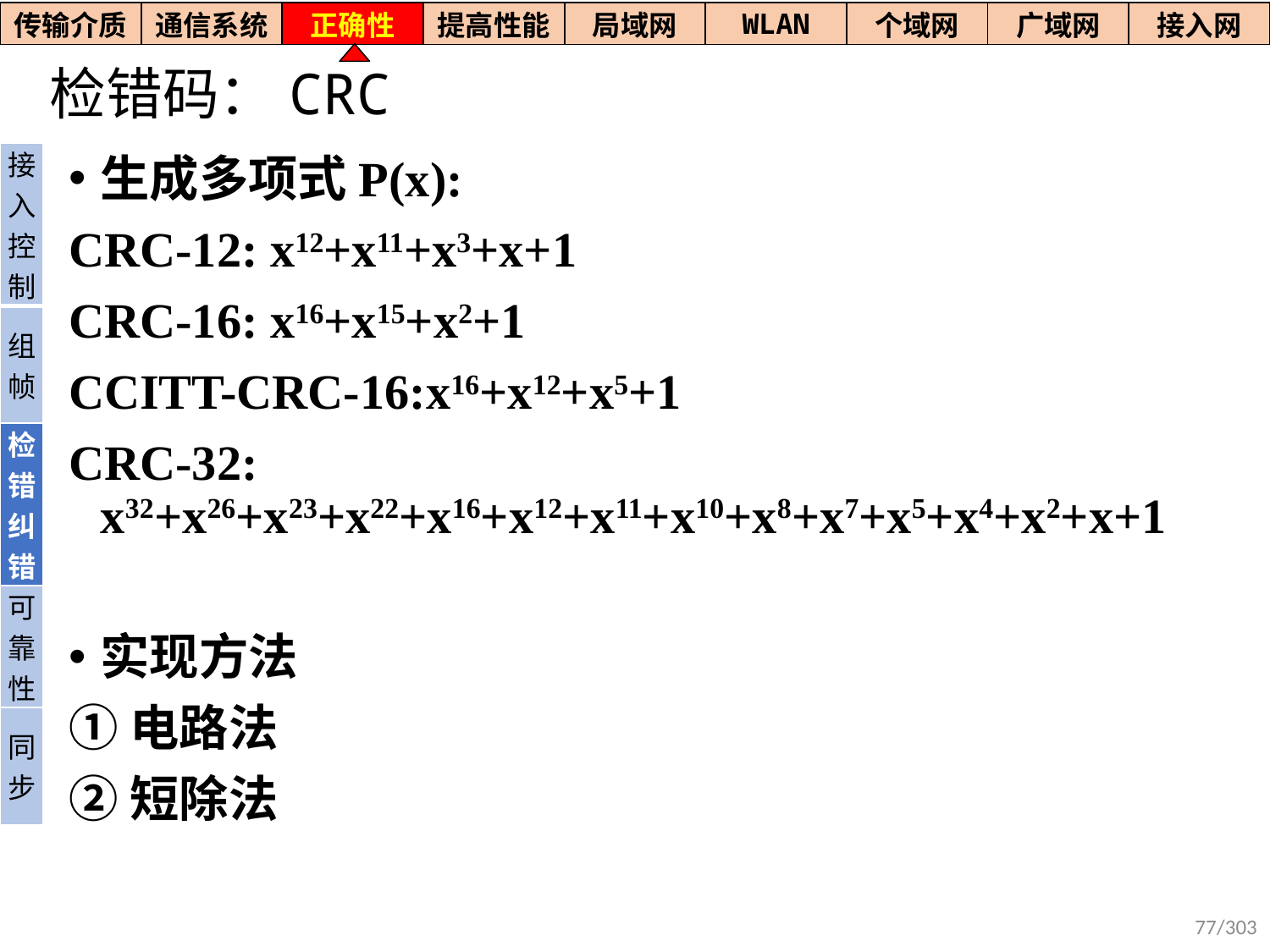

| 传输介质 | 通信系统 | 正确性 | 提高性能 | 局域网 | WLAN | 个域网 | 广域网 | 接入网 |
| --- | --- | --- | --- | --- | --- | --- | --- | --- |

# 检错码：CRC
| 接入控制 |
| --- |
| 组帧 |
| 检错纠错 |
| 可靠性 |
| 同步 |
生成多项式P(x):
CRC-12: x12+x11+x3+x+1
CRC-16: x16+x15+x2+1
CCITT-CRC-16:x16+x12+x5+1
CRC-32: x32+x26+x23+x22+x16+x12+x11+x10+x8+x7+x5+x4+x2+x+1

实现方法
①电路法
②短除法
77/303